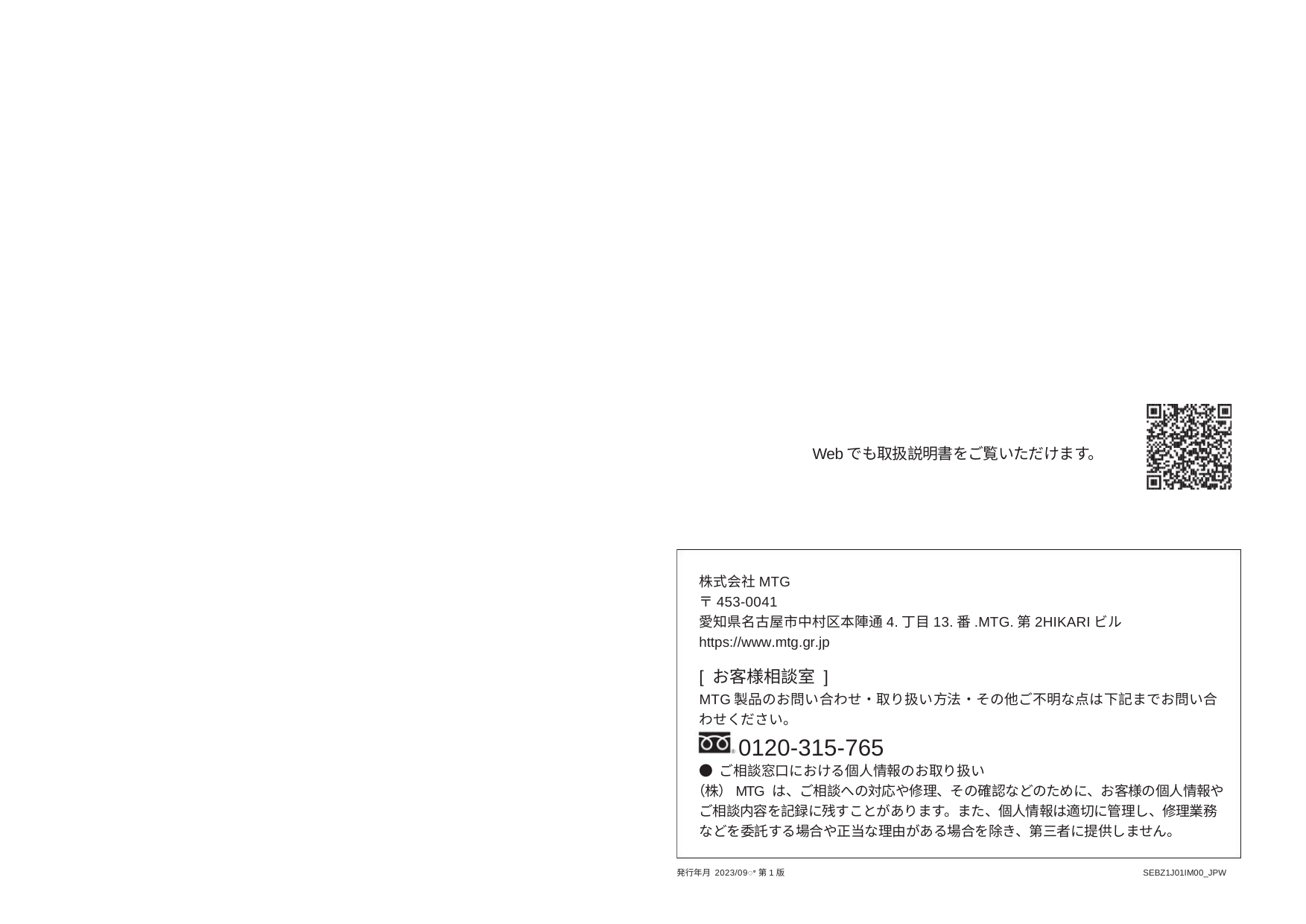

Webでも取扱説明書をご覧いただけます。

株式会社MTG
〒453-0041
愛知県名古屋市中村区本陣通4.丁目13.番.MTG.第2HIKARIビル
https://www.mtg.gr.jp
[ お客様相談室 ]
MTG製品のお問い合わせ・取り扱い方法・その他ご不明な点は下記までお問い合
わせください。
0120-315-765
● ご相談窓口における個人情報のお取り扱い
（株）MTG は、ご相談への対応や修理、その確認などのために、お客様の個人情報や
ご相談内容を記録に残すことがあります。また、個人情報は適切に管理し、修理業務
などを委託する場合や正当な理由がある場合を除き、第三者に提供しません。
発行年月 2023/09ꢀ第1版
SEBZ1J01IM00_JPW